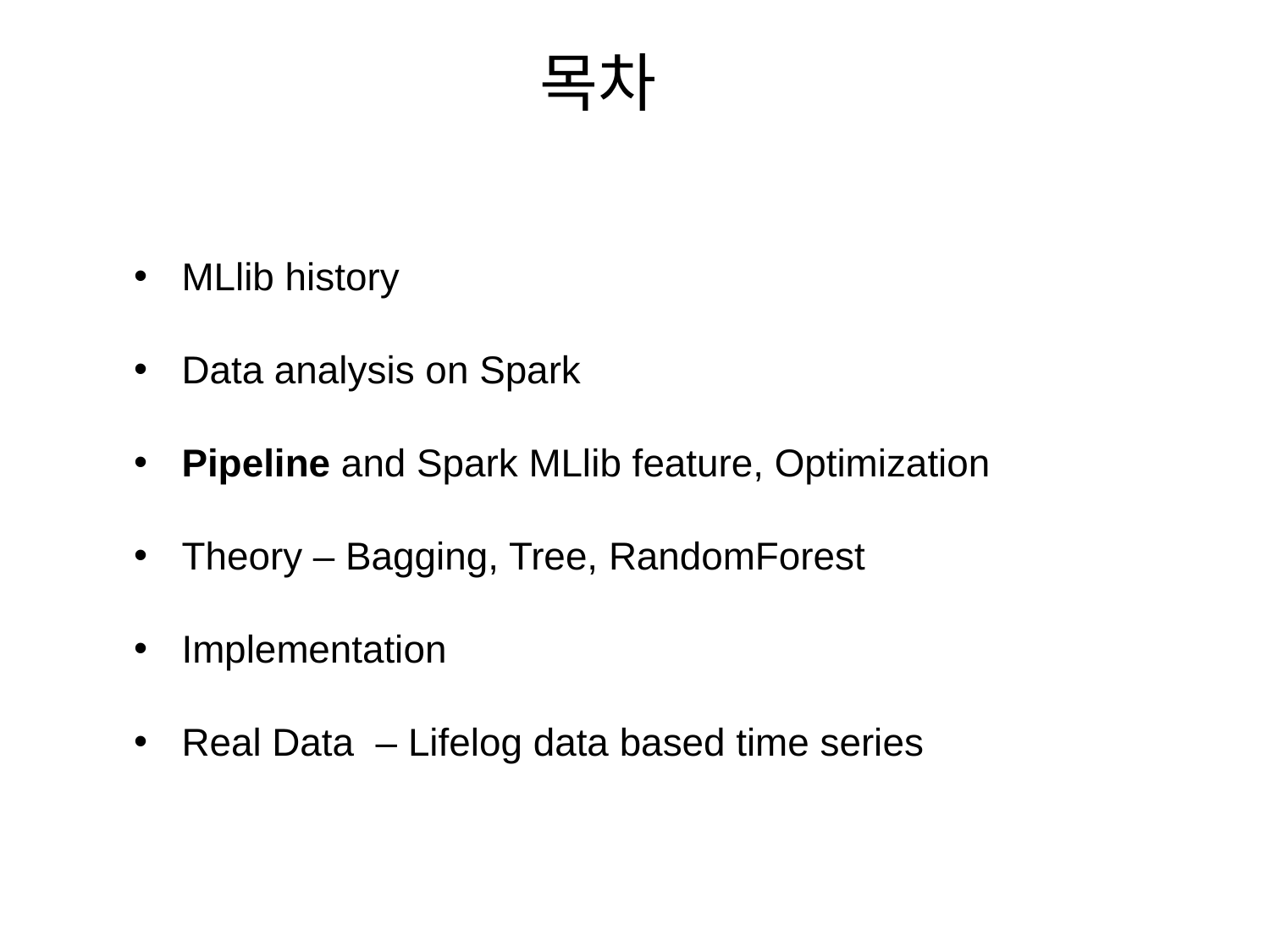

목차
MLlib history

Data analysis on Spark

Pipeline and Spark MLlib feature, Optimization

Theory – Bagging, Tree, RandomForest

Implementation

Real Data  – Lifelog data based time series